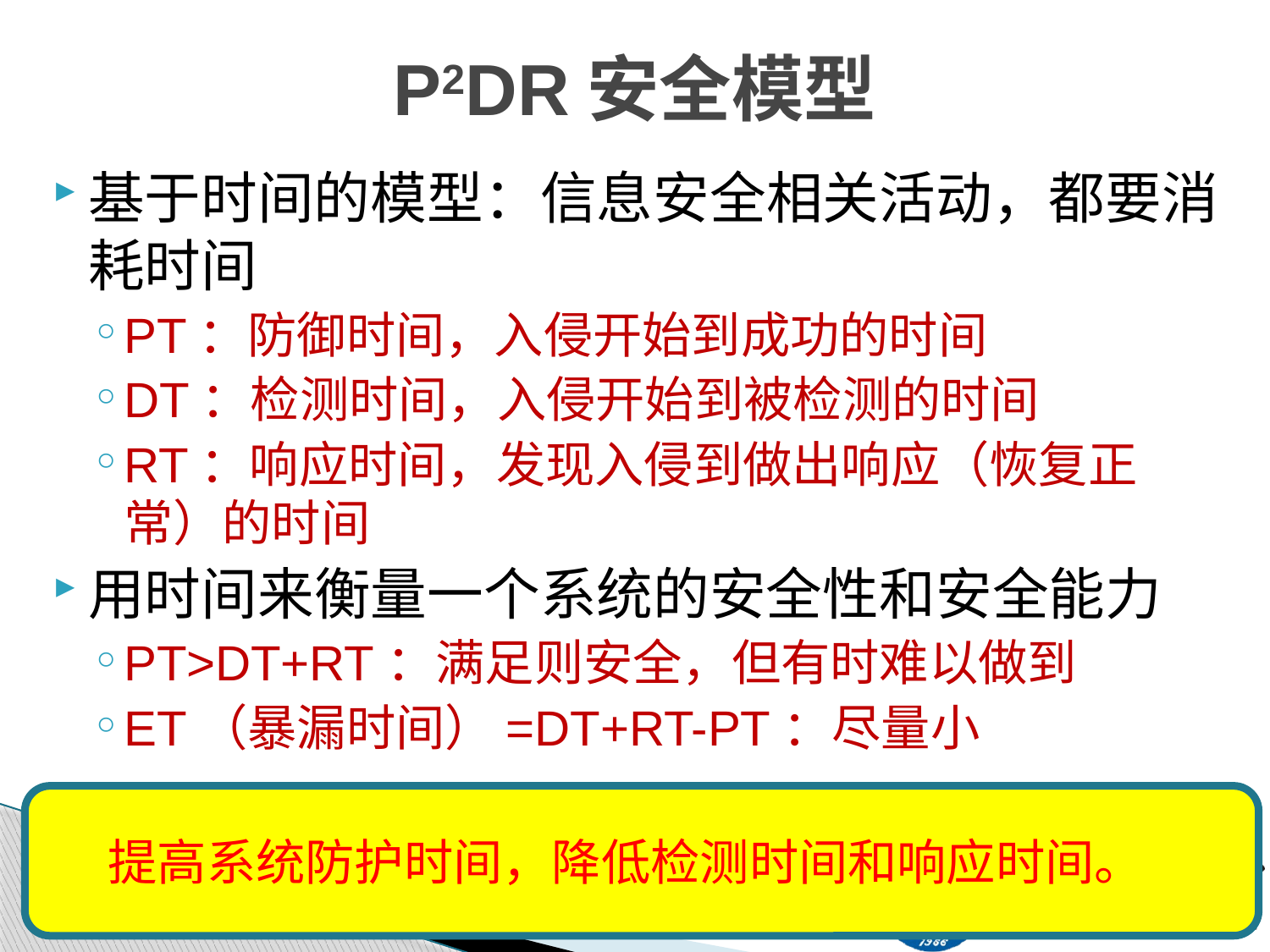

# P2DR安全模型
基于时间的模型：信息安全相关活动，都要消耗时间
PT：防御时间，入侵开始到成功的时间
DT：检测时间，入侵开始到被检测的时间
RT：响应时间，发现入侵到做出响应（恢复正常）的时间
用时间来衡量一个系统的安全性和安全能力
PT>DT+RT：满足则安全，但有时难以做到
ET（暴漏时间）=DT+RT-PT：尽量小
提高系统防护时间，降低检测时间和响应时间。